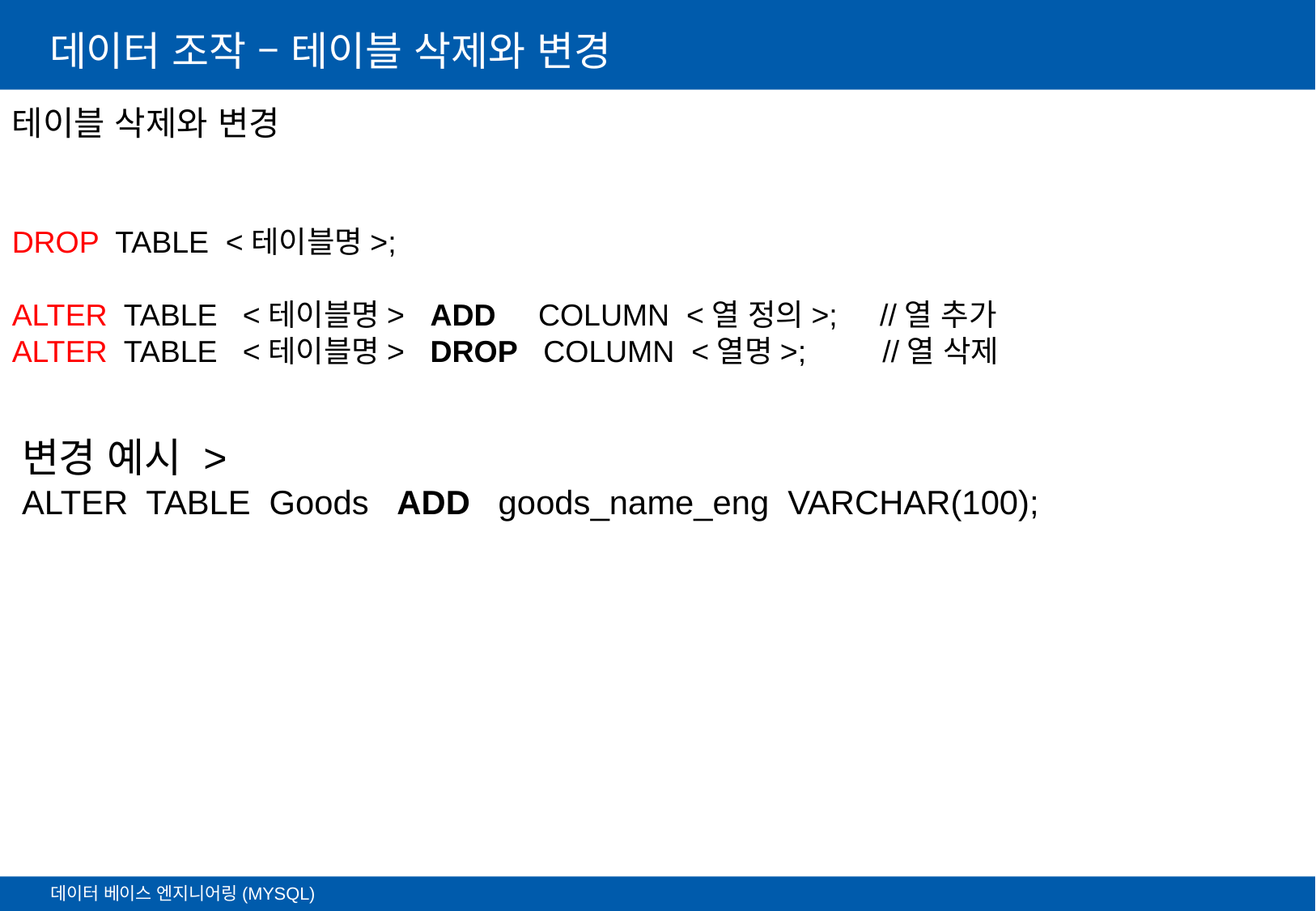

# 데이터 조작 – 테이블 삭제와 변경
테이블 삭제와 변경

DROP  TABLE  <테이블명>;

ALTER  TABLE   <테이블명>   ADD     COLUMN  <열 정의>;     //열 추가
ALTER  TABLE   <테이블명>   DROP   COLUMN  <열명>;         //열 삭제

변경 예시 >
ALTER  TABLE  Goods   ADD   goods_name_eng  VARCHAR(100);